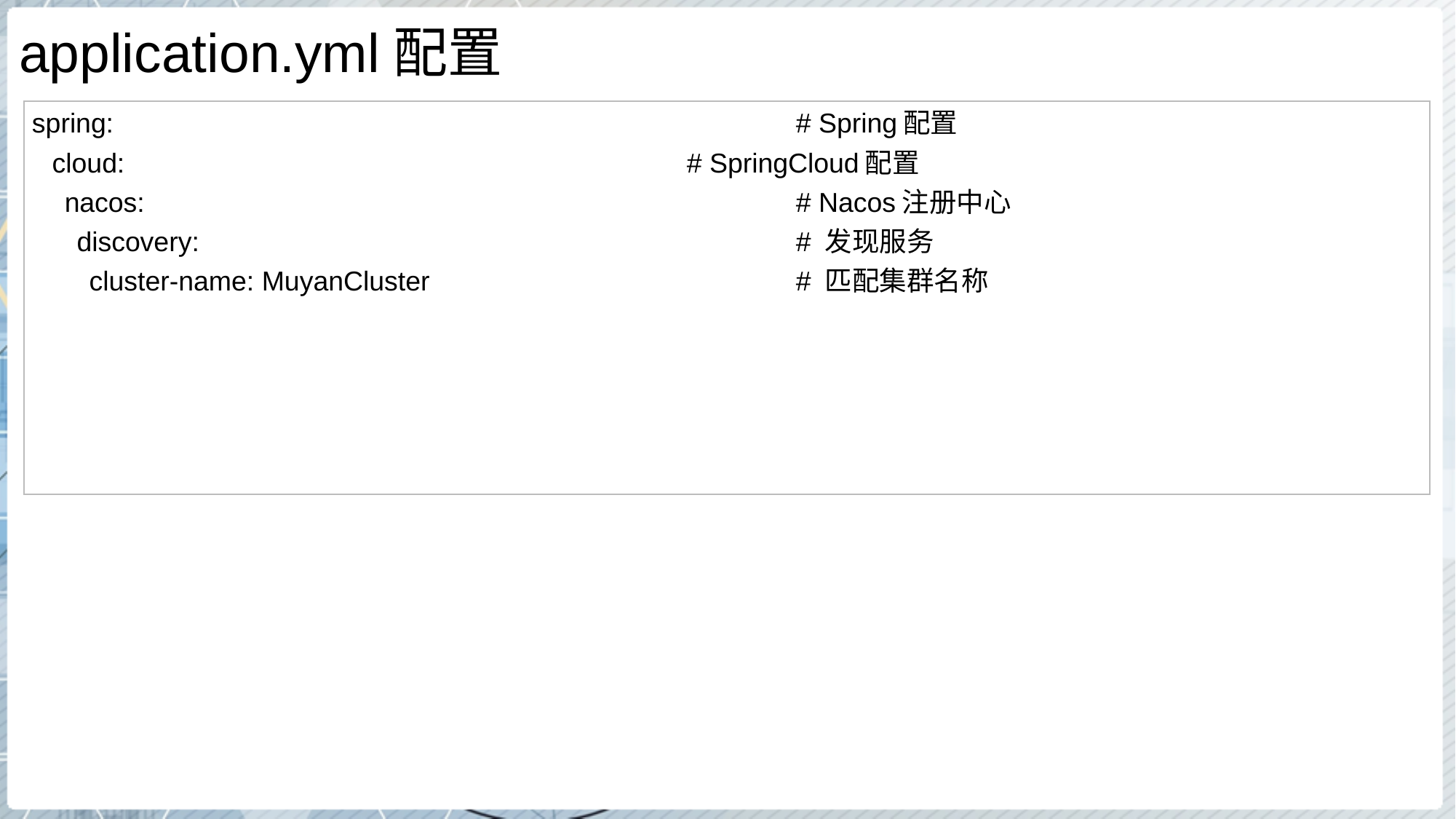

# application.yml配置
| spring: # Spring配置 cloud: # SpringCloud配置 nacos: # Nacos注册中心 discovery: # 发现服务 cluster-name: MuyanCluster # 匹配集群名称 |
| --- |